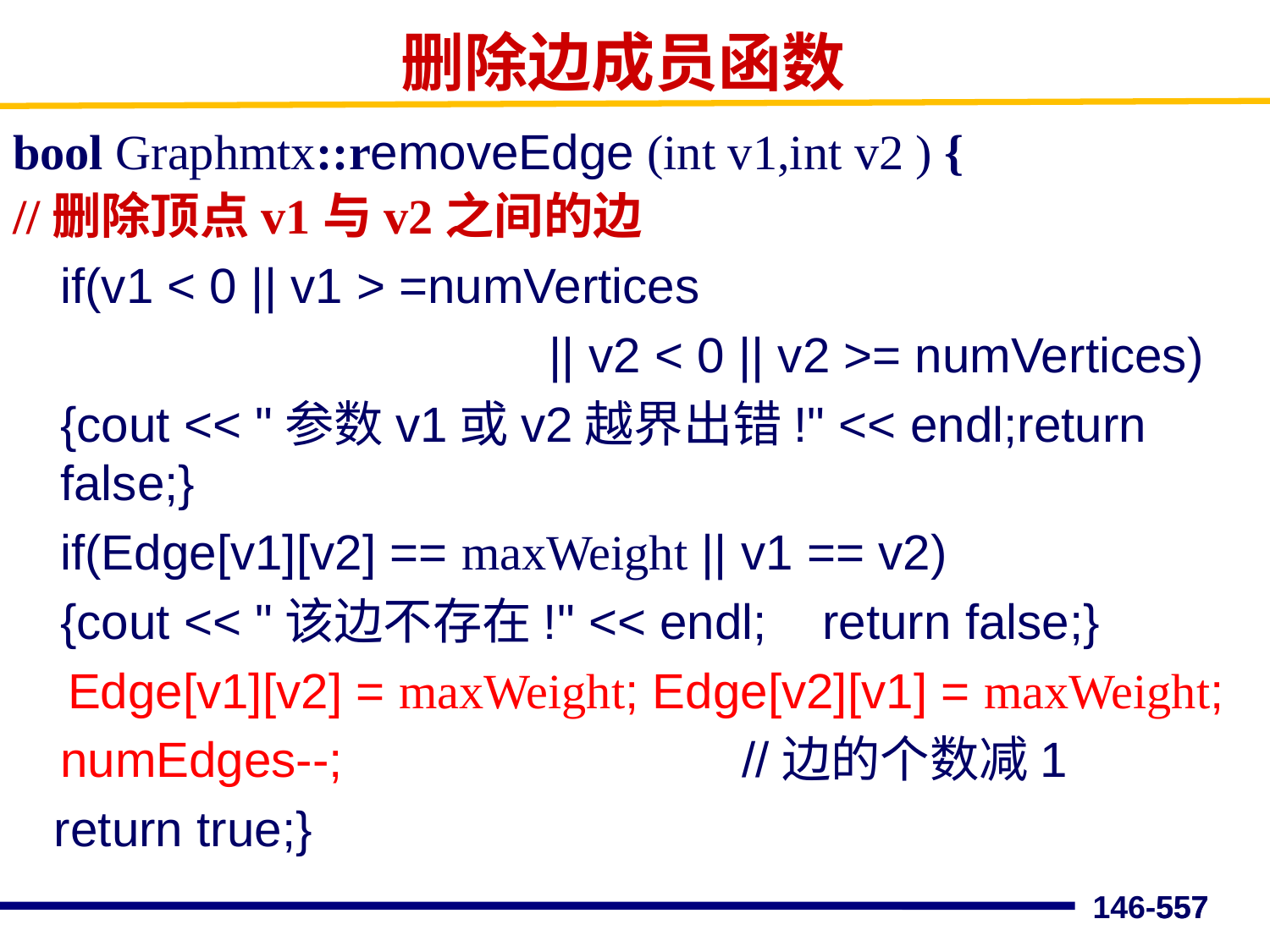

# 删除边成员函数
bool Graphmtx::removeEdge (int v1,int v2 ) {
//删除顶点v1与v2之间的边
   	if(v1 < 0 || v1 > =numVertices
                                       || v2 < 0 || v2 >= numVertices)
	{cout << "参数v1或v2越界出错!" << endl;return false;}
	if(Edge[v1][v2] == maxWeight || v1 == v2)
	{cout << "该边不存在!" << endl;	return false;}
    Edge[v1][v2] = maxWeight; Edge[v2][v1] = maxWeight;
  	numEdges--;                             //边的个数减1
   return true;}
557
146-557